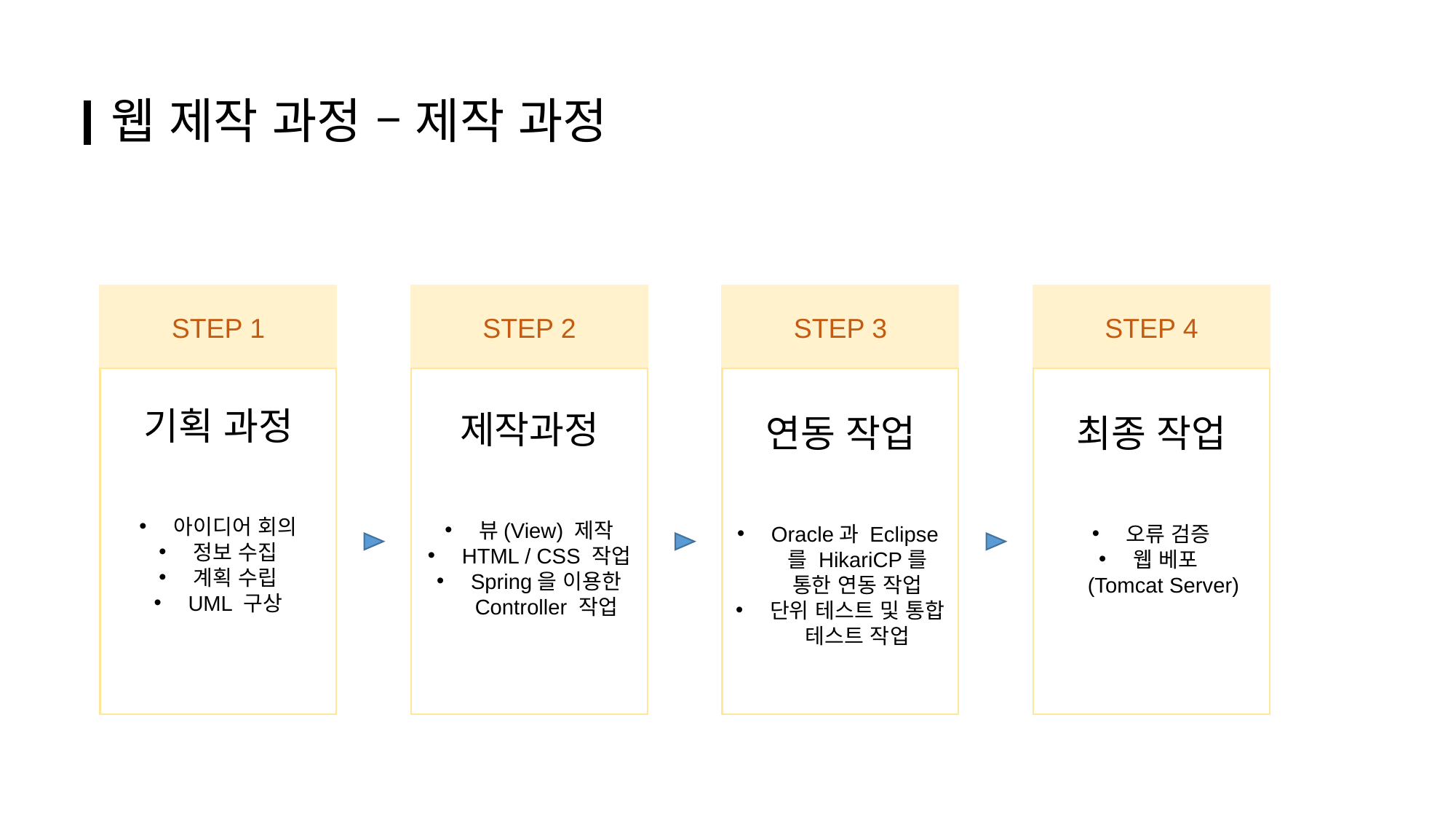

웹 제작 과정 – 제작 과정

STEP 1
STEP 2
STEP 3
STEP 4
기획 과정

아이디어 회의
정보 수집
계획 수립
UML 구상

제작과정

뷰(View) 제작
HTML / CSS 작업
Spring을 이용한 Controller 작업

연동 작업

Oracle과 Eclipse를 HikariCP를 통한 연동 작업
단위 테스트 및 통합 테스트 작업

최종 작업

오류 검증
웹 베포
    (Tomcat Server)